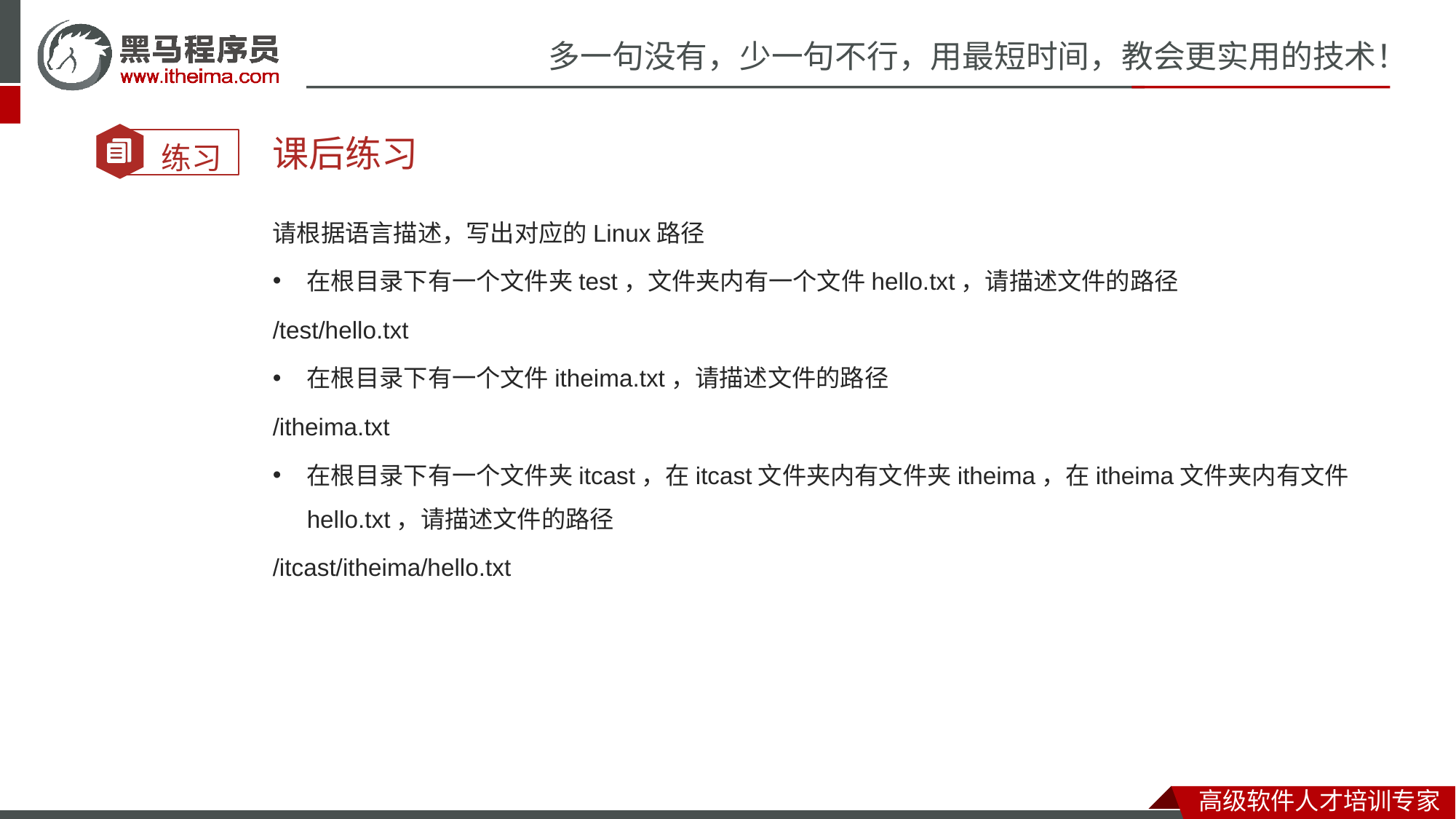

课后练习
请根据语言描述，写出对应的Linux路径
在根目录下有一个文件夹test，文件夹内有一个文件hello.txt，请描述文件的路径
/test/hello.txt
在根目录下有一个文件itheima.txt，请描述文件的路径
/itheima.txt
在根目录下有一个文件夹itcast，在itcast文件夹内有文件夹itheima，在itheima文件夹内有文件hello.txt，请描述文件的路径
/itcast/itheima/hello.txt